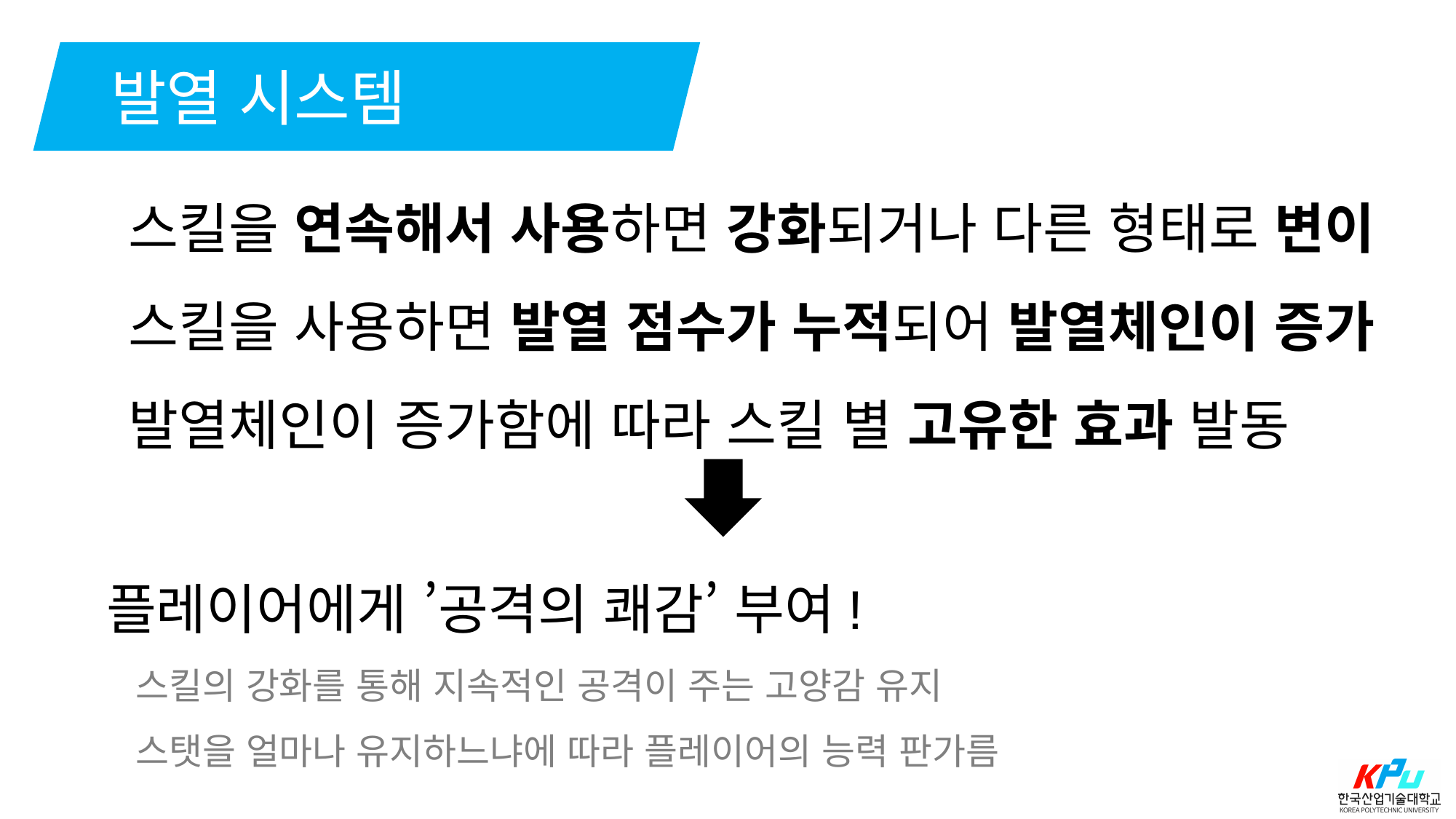

발열 시스템
스킬을 연속해서 사용하면 강화되거나 다른 형태로 변이
스킬을 사용하면 발열 점수가 누적되어 발열체인이 증가
발열체인이 증가함에 따라 스킬 별 고유한 효과 발동

플레이어에게 ’공격의 쾌감’ 부여!
  스킬의 강화를 통해 지속적인 공격이 주는 고양감 유지
  스탯을 얼마나 유지하느냐에 따라 플레이어의 능력 판가름